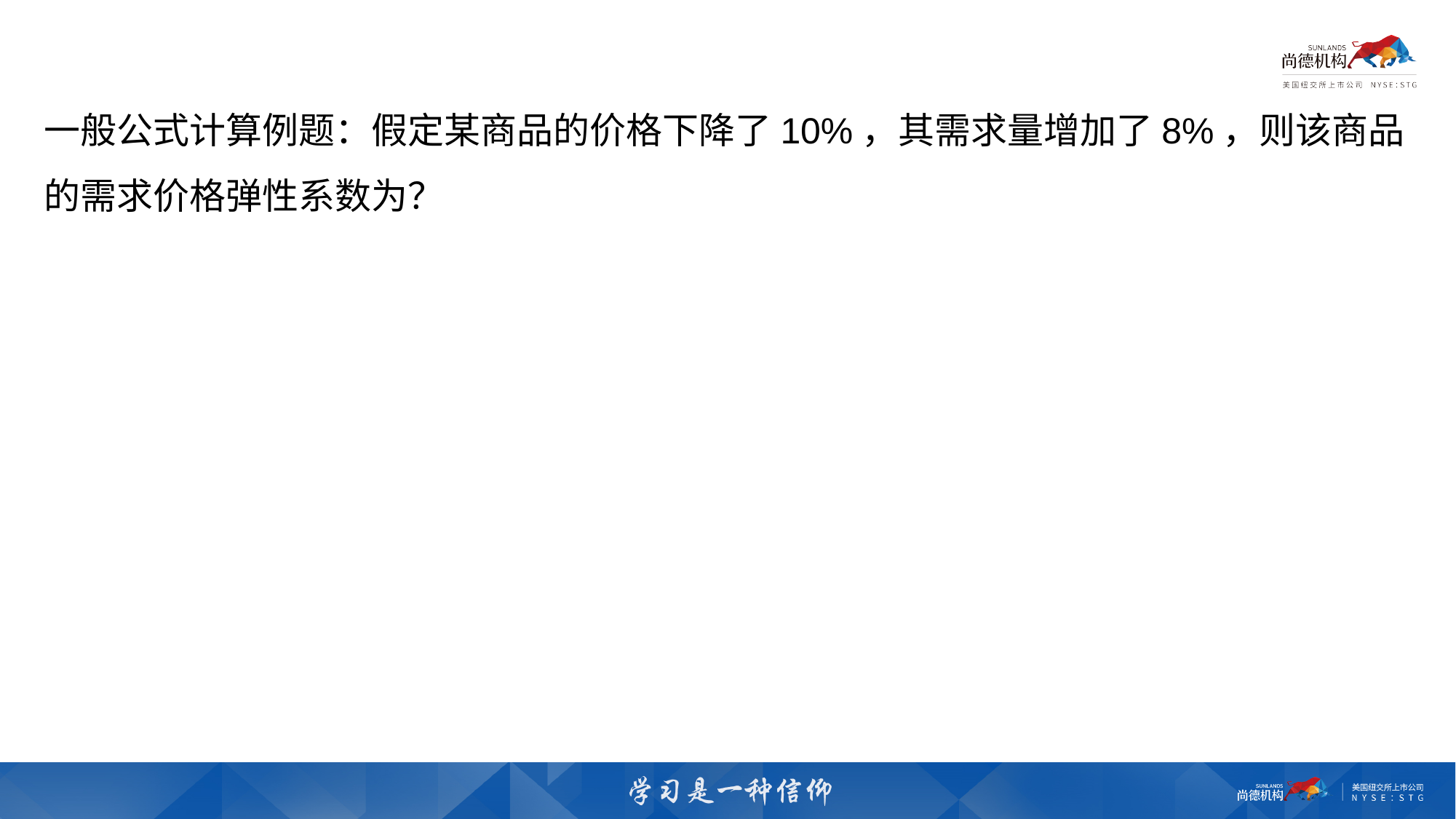

一般公式计算例题：假定某商品的价格下降了10%，其需求量增加了8%，则该商品的需求价格弹性系数为？